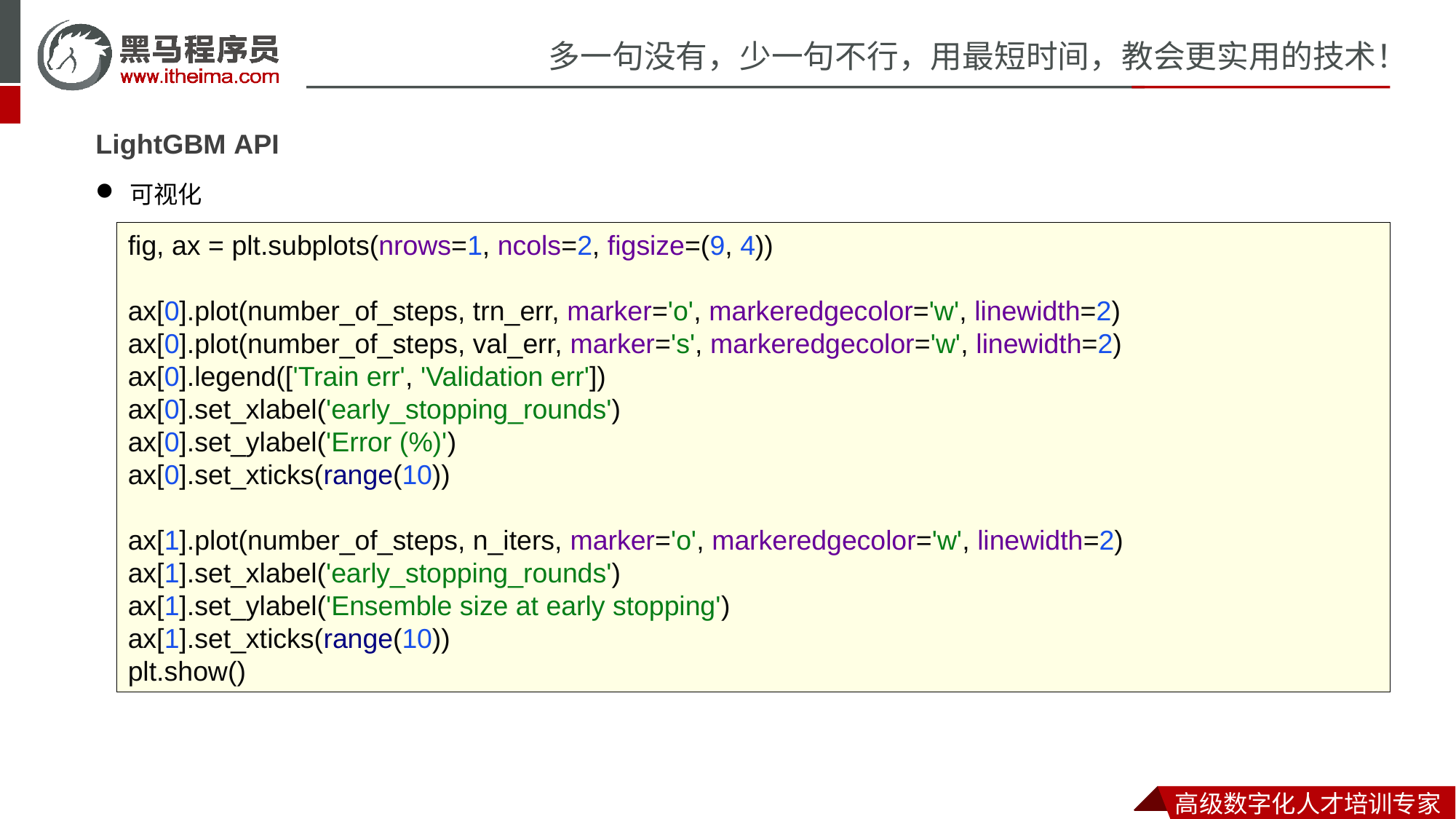

LightGBM API
可视化
fig, ax = plt.subplots(nrows=1, ncols=2, figsize=(9, 4))
ax[0].plot(number_of_steps, trn_err, marker='o', markeredgecolor='w', linewidth=2)
ax[0].plot(number_of_steps, val_err, marker='s', markeredgecolor='w', linewidth=2)
ax[0].legend(['Train err', 'Validation err'])
ax[0].set_xlabel('early_stopping_rounds')
ax[0].set_ylabel('Error (%)')
ax[0].set_xticks(range(10))
ax[1].plot(number_of_steps, n_iters, marker='o', markeredgecolor='w', linewidth=2)
ax[1].set_xlabel('early_stopping_rounds')
ax[1].set_ylabel('Ensemble size at early stopping')
ax[1].set_xticks(range(10))
plt.show()